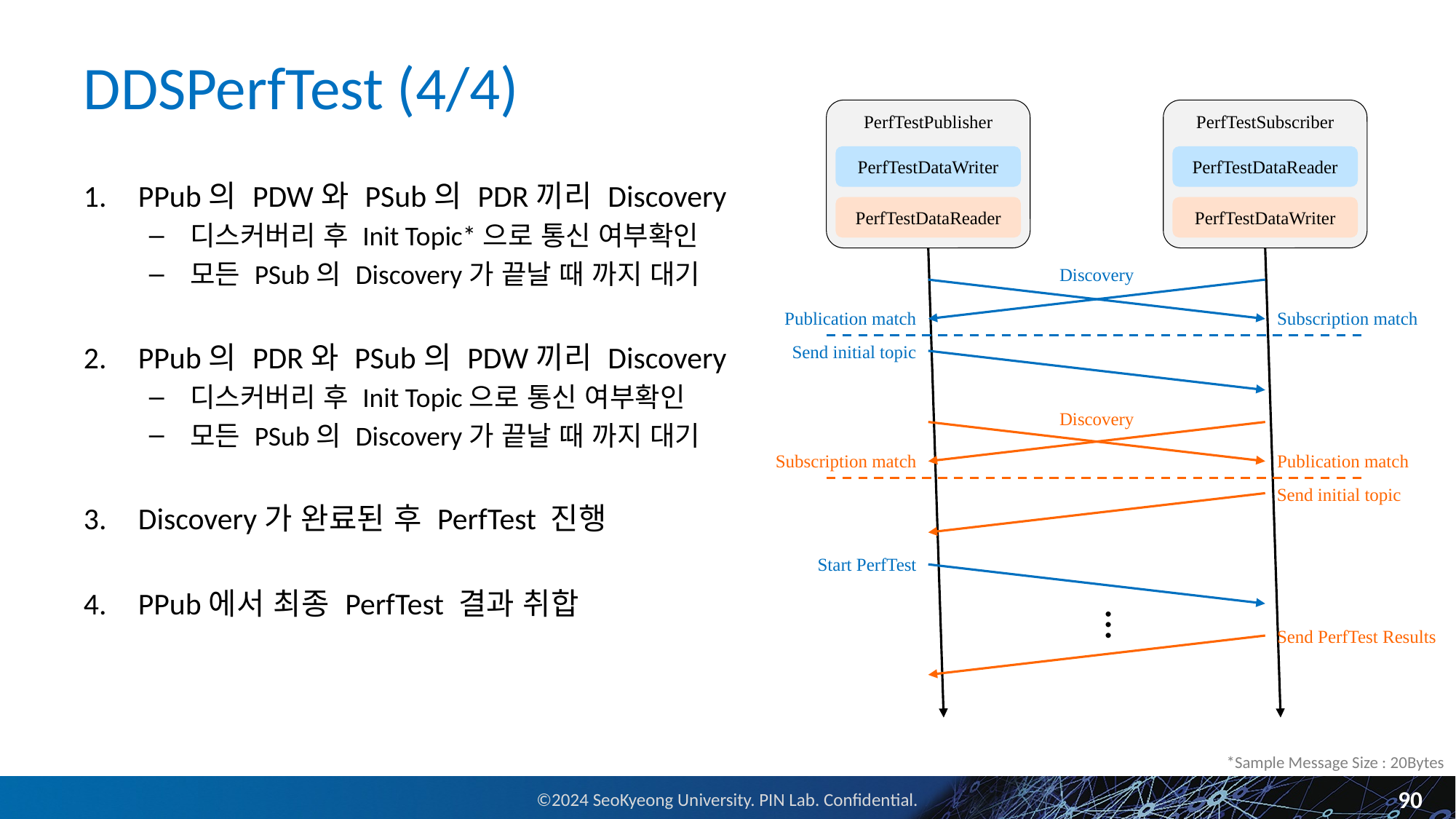

# DDSPerfTest (4/4)
PerfTestPublisher
PerfTestSubscriber
PerfTestDataWriter
PerfTestDataReader
PerfTestDataReader
PerfTestDataWriter
Discovery
Publication match
Subscription match
Send initial topic
Discovery
Subscription match
Publication match
Send initial topic
Start PerfTest
…
Send PerfTest Results
PPub의 PDW와 PSub의 PDR끼리 Discovery
디스커버리 후 Init Topic*으로 통신 여부확인
모든 PSub의 Discovery가 끝날 때 까지 대기

PPub의 PDR와 PSub의 PDW끼리 Discovery
디스커버리 후 Init Topic으로 통신 여부확인
모든 PSub의 Discovery가 끝날 때 까지 대기

Discovery가 완료된 후 PerfTest 진행

PPub에서 최종 PerfTest 결과 취합

PerfTestPublisher
PerfTestSubscriber
*Sample Message Size : 20Bytes
90